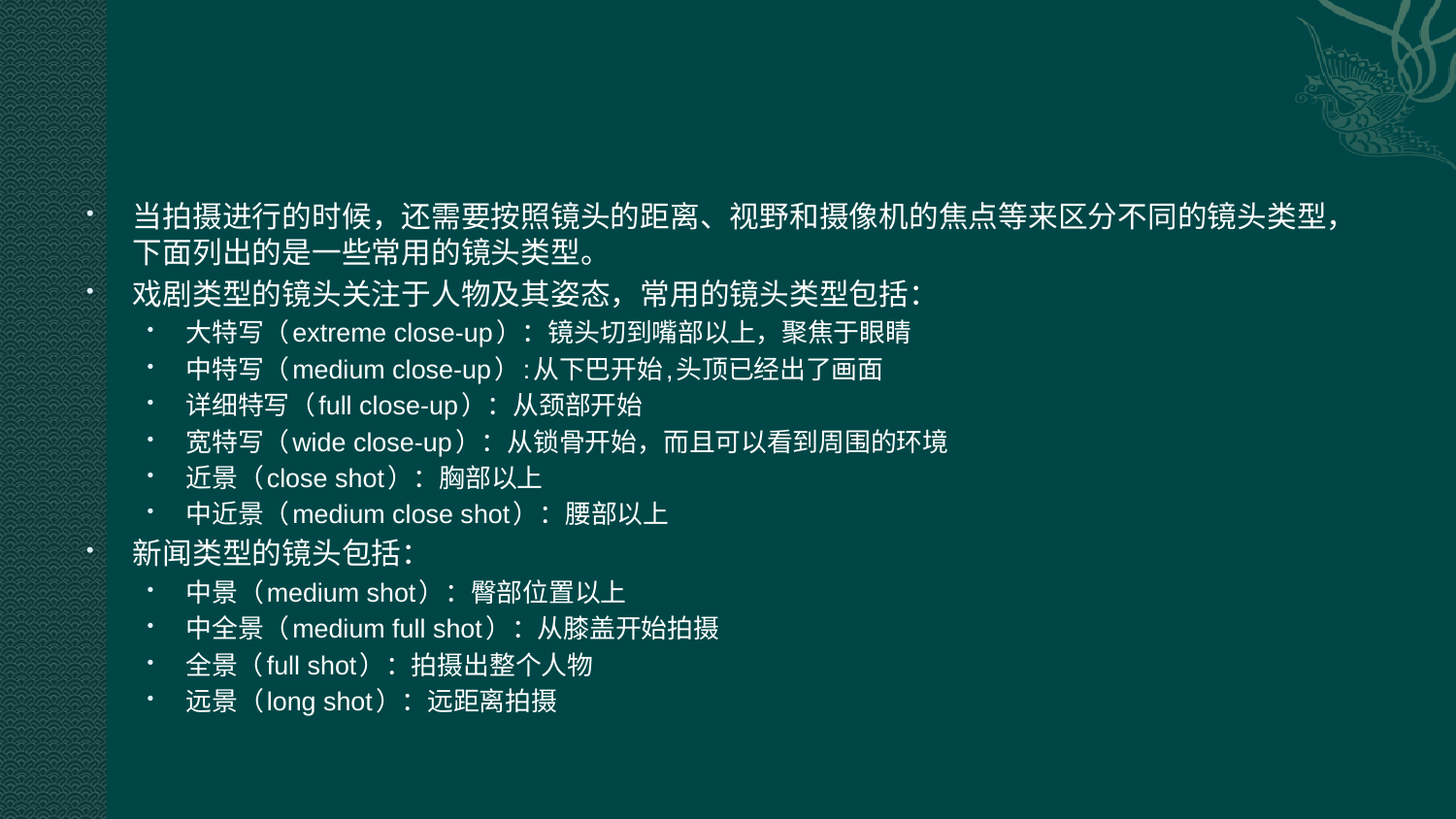

#
当拍摄进行的时候，还需要按照镜头的距离、视野和摄像机的焦点等来区分不同的镜头类型，下面列出的是一些常用的镜头类型。
戏剧类型的镜头关注于人物及其姿态，常用的镜头类型包括：
大特写（extreme close-up）：镜头切到嘴部以上，聚焦于眼睛
中特写（medium close-up）:从下巴开始,头顶已经出了画面
详细特写（full close-up）：从颈部开始
宽特写（wide close-up）：从锁骨开始，而且可以看到周围的环境
近景（close shot）：胸部以上
中近景（medium close shot）：腰部以上
新闻类型的镜头包括：
中景（medium shot）：臀部位置以上
中全景（medium full shot）：从膝盖开始拍摄
全景（full shot）：拍摄出整个人物
远景（long shot）：远距离拍摄